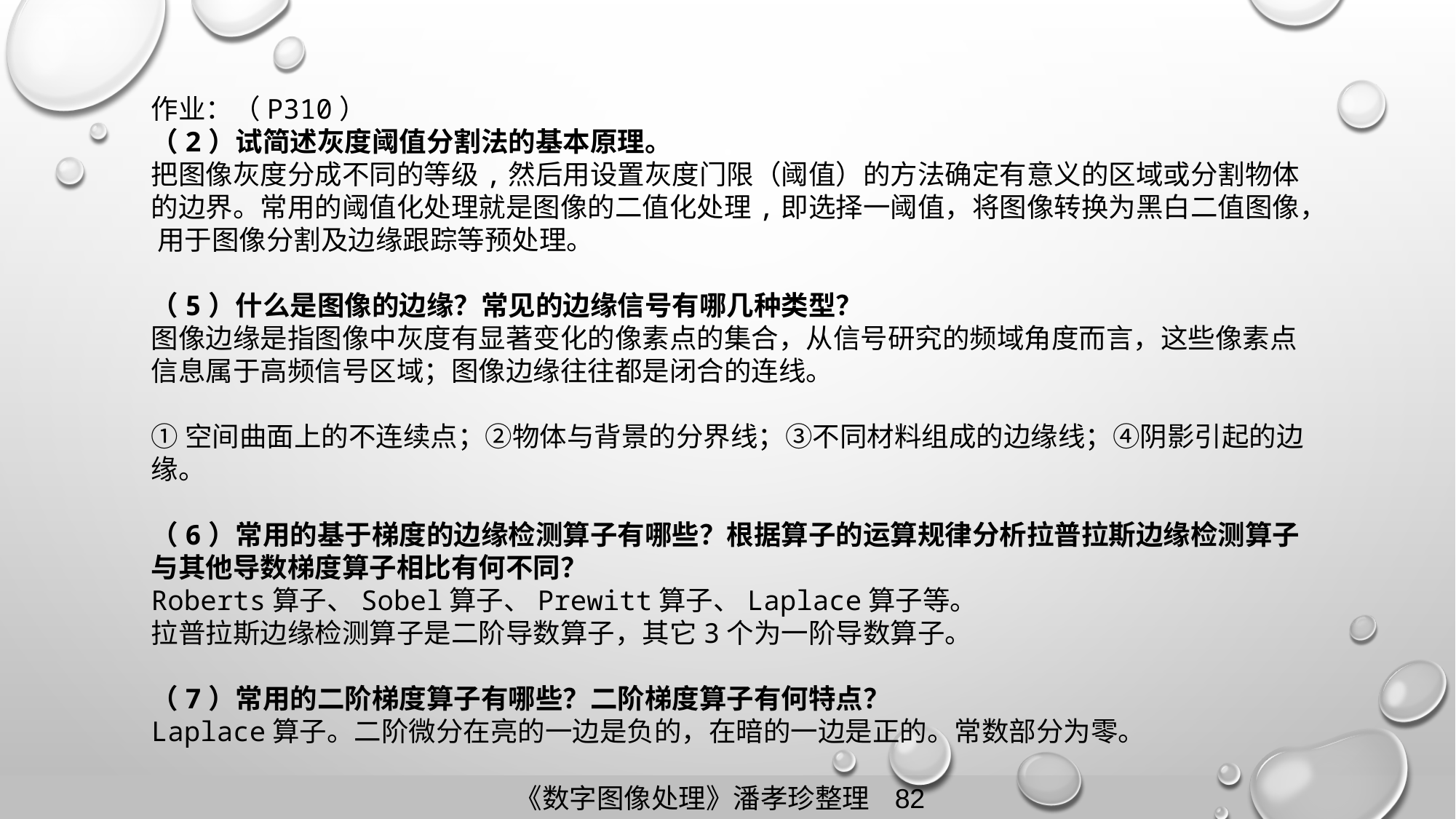

作业：（P310）
（2）试简述灰度阈值分割法的基本原理。
把图像灰度分成不同的等级,然后用设置灰度门限（阈值）的方法确定有意义的区域或分割物体的边界。常用的阈值化处理就是图像的二值化处理,即选择一阈值，将图像转换为黑白二值图像， 用于图像分割及边缘跟踪等预处理。

（5）什么是图像的边缘？常见的边缘信号有哪几种类型？
图像边缘是指图像中灰度有显著变化的像素点的集合，从信号研究的频域角度而言，这些像素点信息属于高频信号区域；图像边缘往往都是闭合的连线。

①空间曲面上的不连续点；②物体与背景的分界线；③不同材料组成的边缘线；④阴影引起的边缘。

（6）常用的基于梯度的边缘检测算子有哪些？根据算子的运算规律分析拉普拉斯边缘检测算子与其他导数梯度算子相比有何不同？
Roberts算子、Sobel算子、Prewitt算子、Laplace算子等。
拉普拉斯边缘检测算子是二阶导数算子，其它3个为一阶导数算子。

（7）常用的二阶梯度算子有哪些？二阶梯度算子有何特点？
Laplace算子。二阶微分在亮的一边是负的，在暗的一边是正的。常数部分为零。